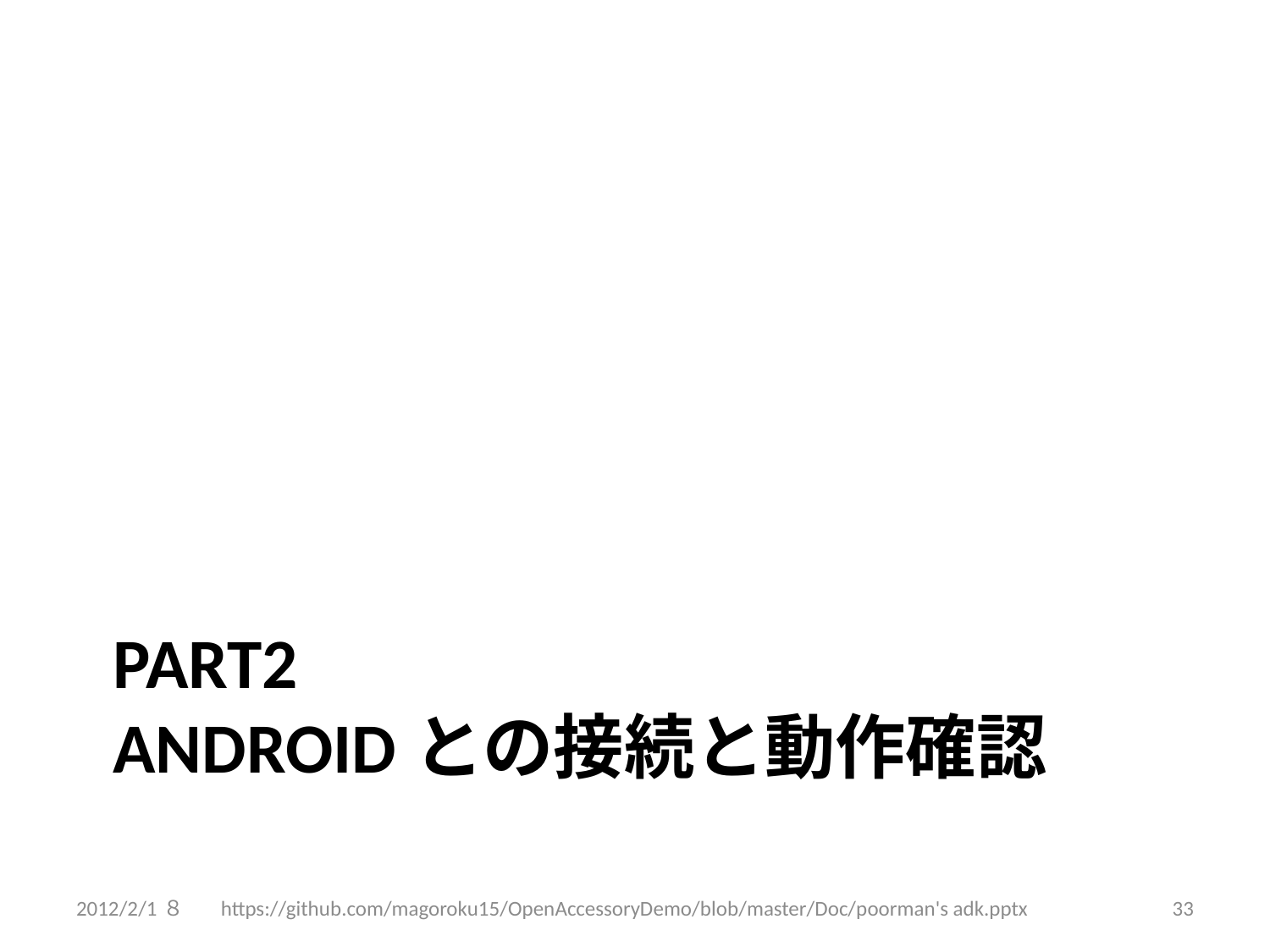

# part2 Androidとの接続と動作確認
2012/2/1８
https://github.com/magoroku15/OpenAccessoryDemo/blob/master/Doc/poorman's adk.pptx
33